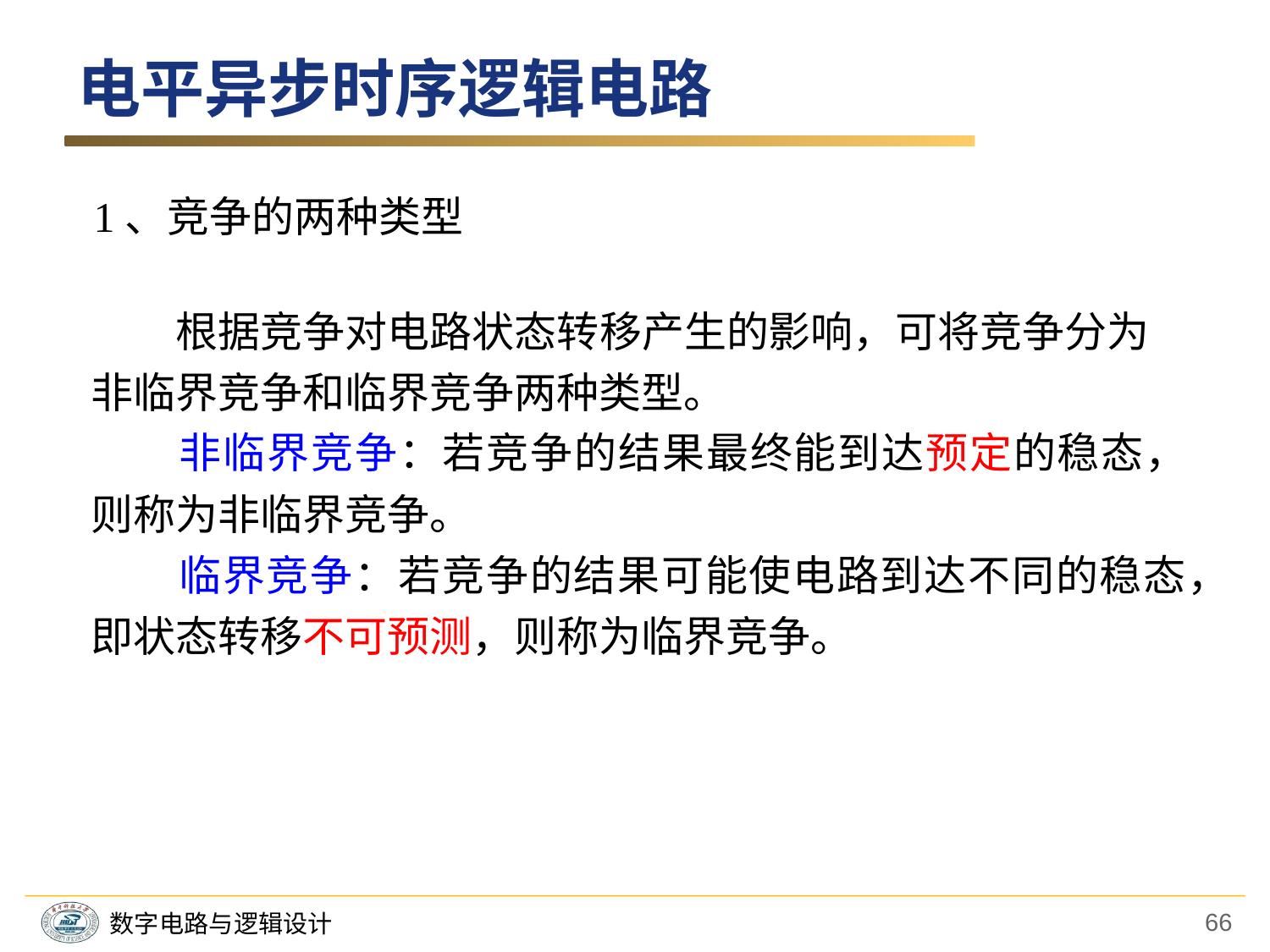

电平异步时序逻辑电路
1、竞争的两种类型
　　根据竞争对电路状态转移产生的影响，可将竞争分为
非临界竞争和临界竞争两种类型。
　　非临界竞争：若竞争的结果最终能到达预定的稳态，则称为非临界竞争。
　　临界竞争：若竞争的结果可能使电路到达不同的稳态，即状态转移不可预测，则称为临界竞争。
66
数字电路与逻辑设计